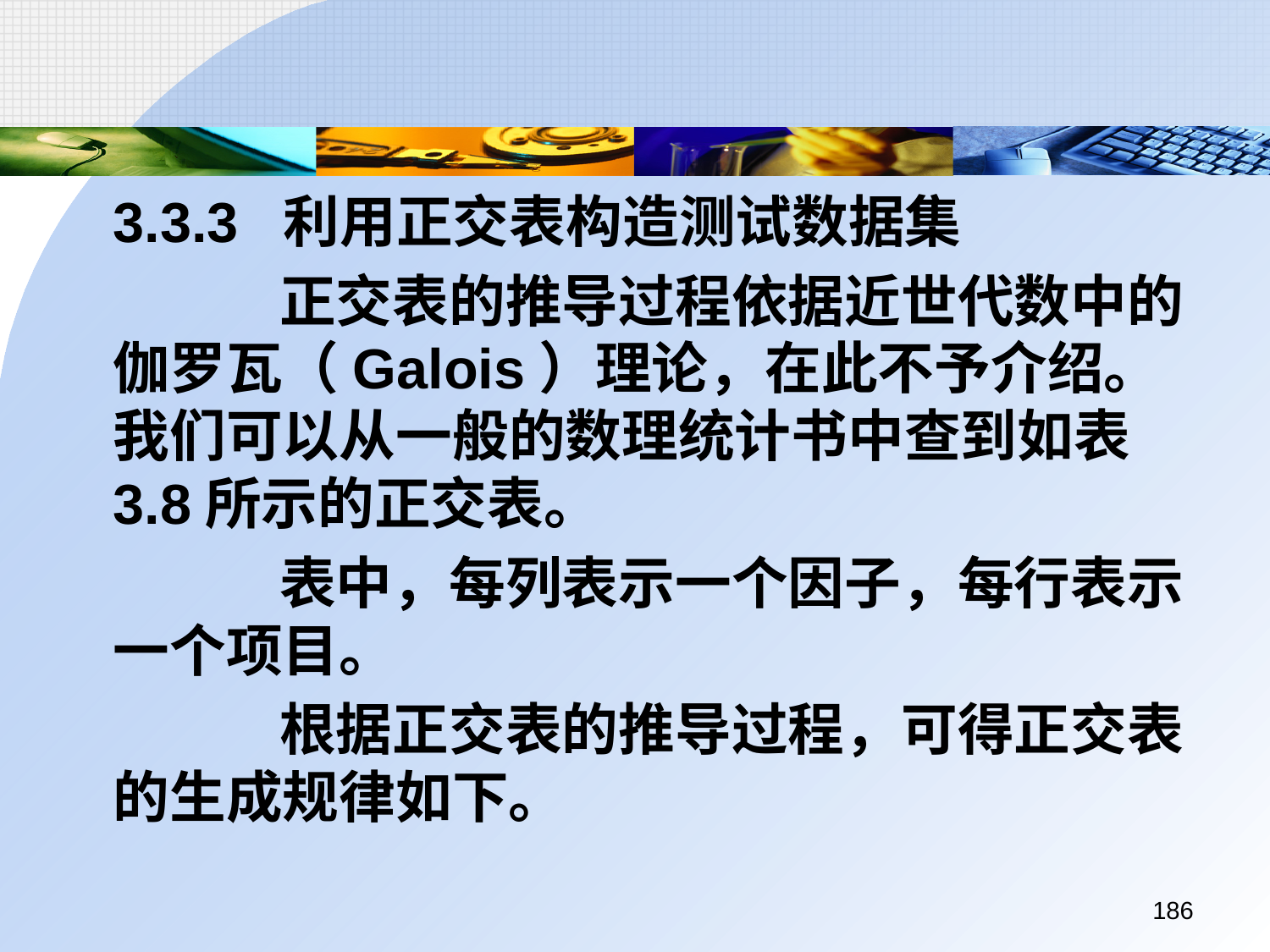

3.3.3  利用正交表构造测试数据集
		  正交表的推导过程依据近世代数中的伽罗瓦（Galois）理论，在此不予介绍。我们可以从一般的数理统计书中查到如表3.8所示的正交表。
		  表中，每列表示一个因子，每行表示一个项目。
		  根据正交表的推导过程，可得正交表的生成规律如下。

186